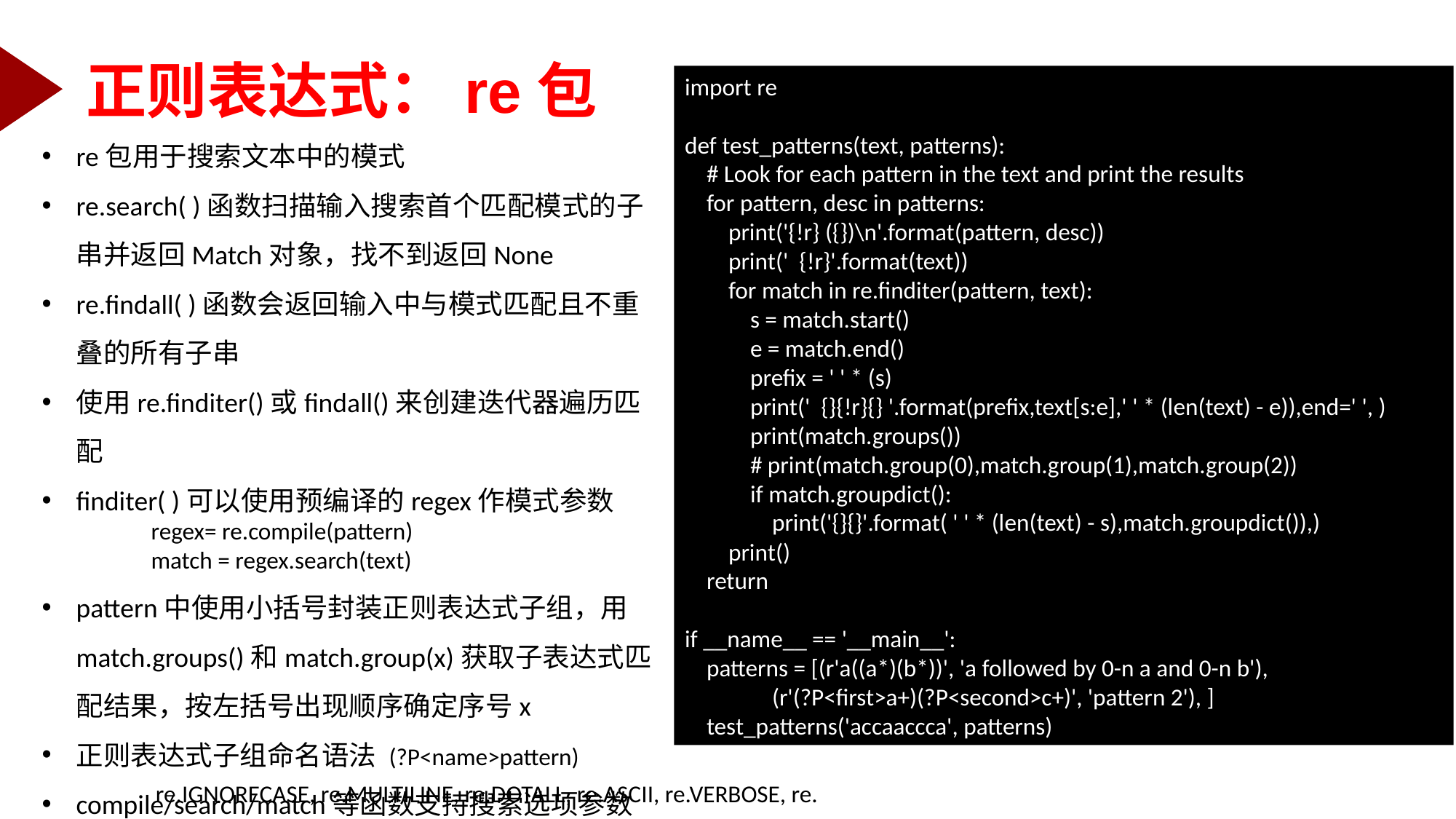

正则表达式：re包

import re

def test_patterns(text, patterns):
    # Look for each pattern in the text and print the results
    for pattern, desc in patterns:
        print('{!r} ({})\n'.format(pattern, desc))
        print('  {!r}'.format(text))
        for match in re.finditer(pattern, text):
            s = match.start()
            e = match.end()
            prefix = ' ' * (s)
            print('  {}{!r}{} '.format(prefix,text[s:e],' ' * (len(text) - e)),end=' ', )
            print(match.groups())
            # print(match.group(0),match.group(1),match.group(2))
            if match.groupdict():
                print('{}{}'.format( ' ' * (len(text) - s),match.groupdict()),)
        print()
    return

if __name__ == '__main__':
    patterns = [(r'a((a*)(b*))', 'a followed by 0-n a and 0-n b'),
                (r'(?P<first>a+)(?P<second>c+)', 'pattern 2'), ]
    test_patterns('accaaccca', patterns)
re包用于搜索文本中的模式
re.search( )函数扫描输入搜索首个匹配模式的子串并返回Match对象，找不到返回None
re.findall( )函数会返回输入中与模式匹配且不重叠的所有子串
使用re.finditer()或findall()来创建迭代器遍历匹配
finditer( )可以使用预编译的regex作模式参数
regex= re.compile(pattern)
match = regex.search(text)
pattern中使用小括号封装正则表达式子组，用match.groups()和match.group(x)获取子表达式匹配结果，按左括号出现顺序确定序号x
正则表达式子组命名语法 (?P<name>pattern)
compile/search/match等函数支持搜索选项参数
re.IGNORECASE, re.MULTILINE, re.DOTALL, re.ASCII, re.VERBOSE, re.